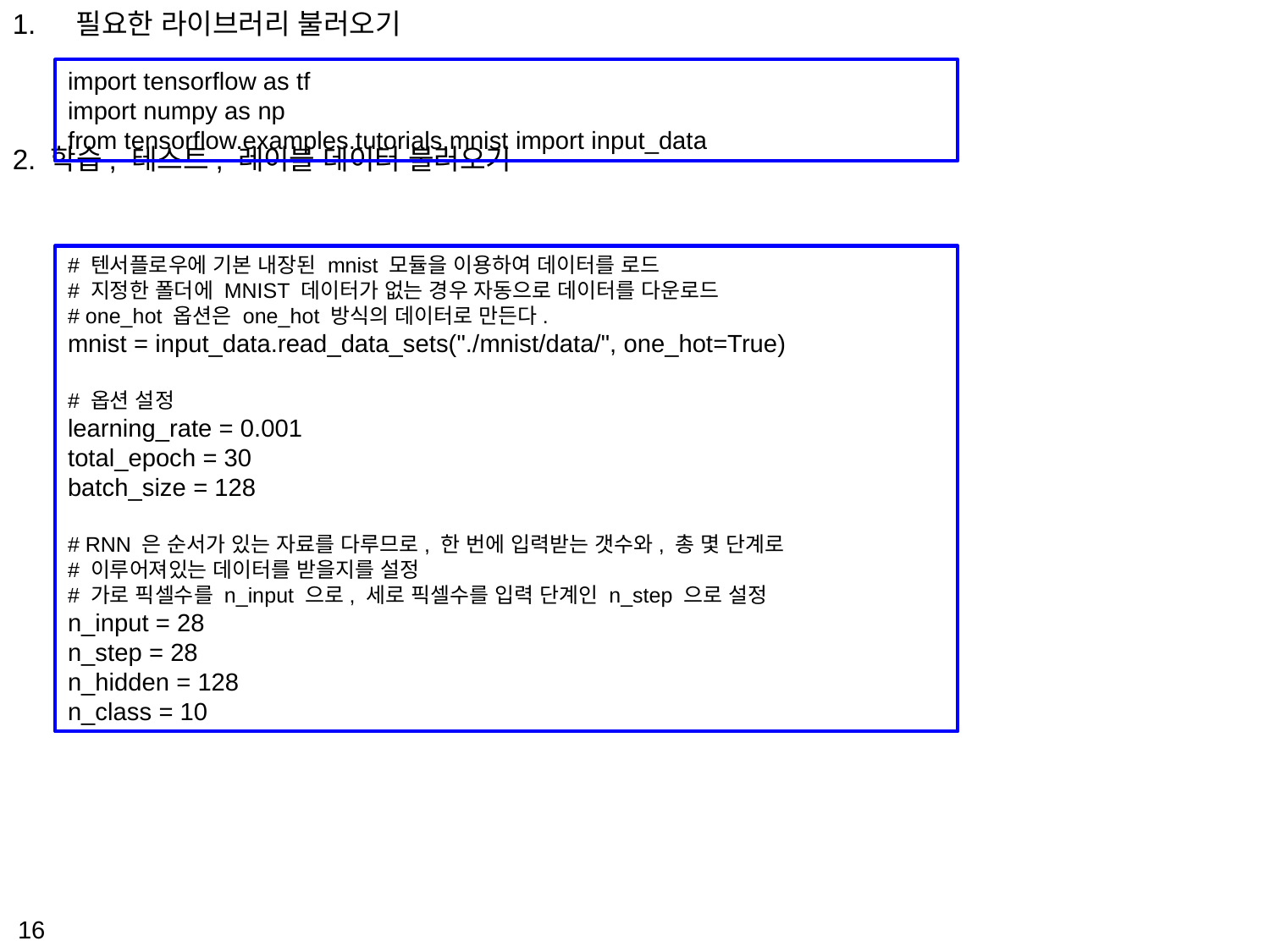

필요한 라이브러리 불러오기

2. 학습, 테스트, 레이블 데이터 불러오기

import tensorflow as tf
import numpy as np
from tensorflow.examples.tutorials.mnist import input_data
# 텐서플로우에 기본 내장된 mnist 모듈을 이용하여 데이터를 로드
# 지정한 폴더에 MNIST 데이터가 없는 경우 자동으로 데이터를 다운로드
# one_hot 옵션은 one_hot 방식의 데이터로 만든다.
mnist = input_data.read_data_sets("./mnist/data/", one_hot=True)

# 옵션 설정
learning_rate = 0.001
total_epoch = 30
batch_size = 128

# RNN 은 순서가 있는 자료를 다루므로, 한 번에 입력받는 갯수와, 총 몇 단계로
# 이루어져있는 데이터를 받을지를 설정
# 가로 픽셀수를 n_input 으로, 세로 픽셀수를 입력 단계인 n_step 으로 설정
n_input = 28
n_step = 28
n_hidden = 128
n_class = 10
16